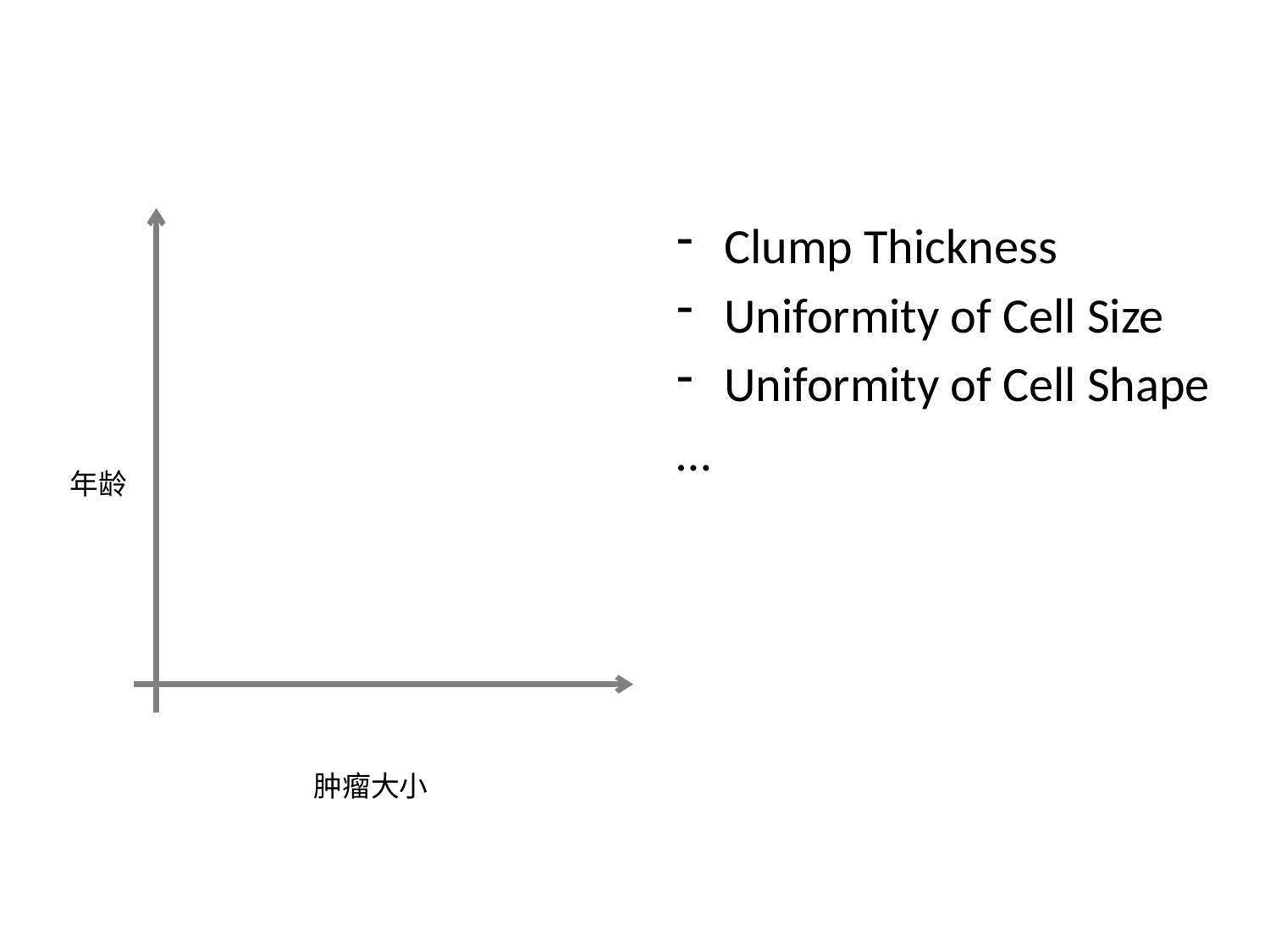

Clump Thickness
Uniformity of Cell Size
Uniformity of Cell Shape
…
年龄
肿瘤大小